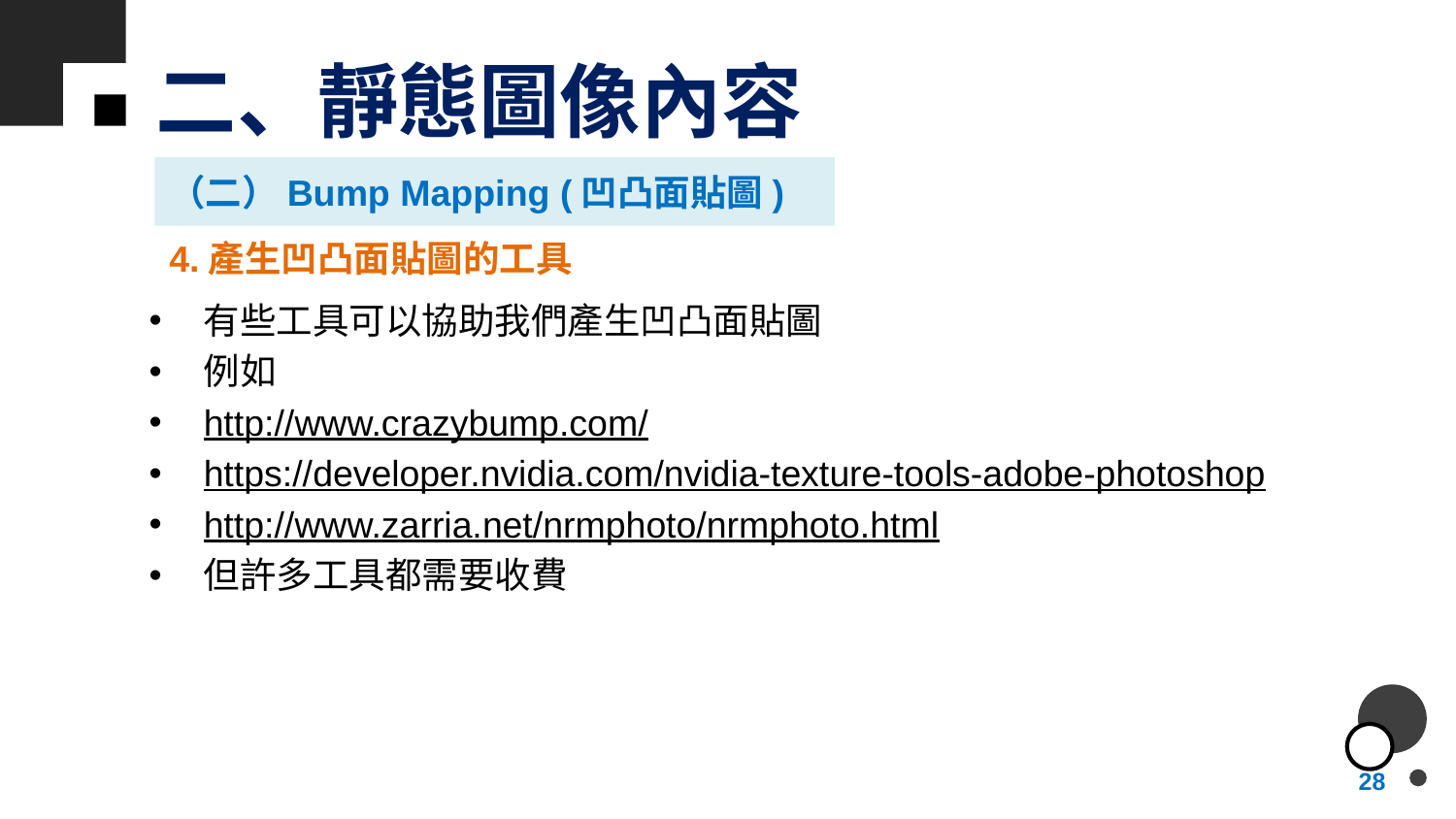

# 二、靜態圖像內容
（二）Bump Mapping (凹凸面貼圖)
4.產生凹凸面貼圖的工具
有些工具可以協助我們產生凹凸面貼圖
例如
http://www.crazybump.com/
https://developer.nvidia.com/nvidia-texture-tools-adobe-photoshop
http://www.zarria.net/nrmphoto/nrmphoto.html
但許多工具都需要收費

28